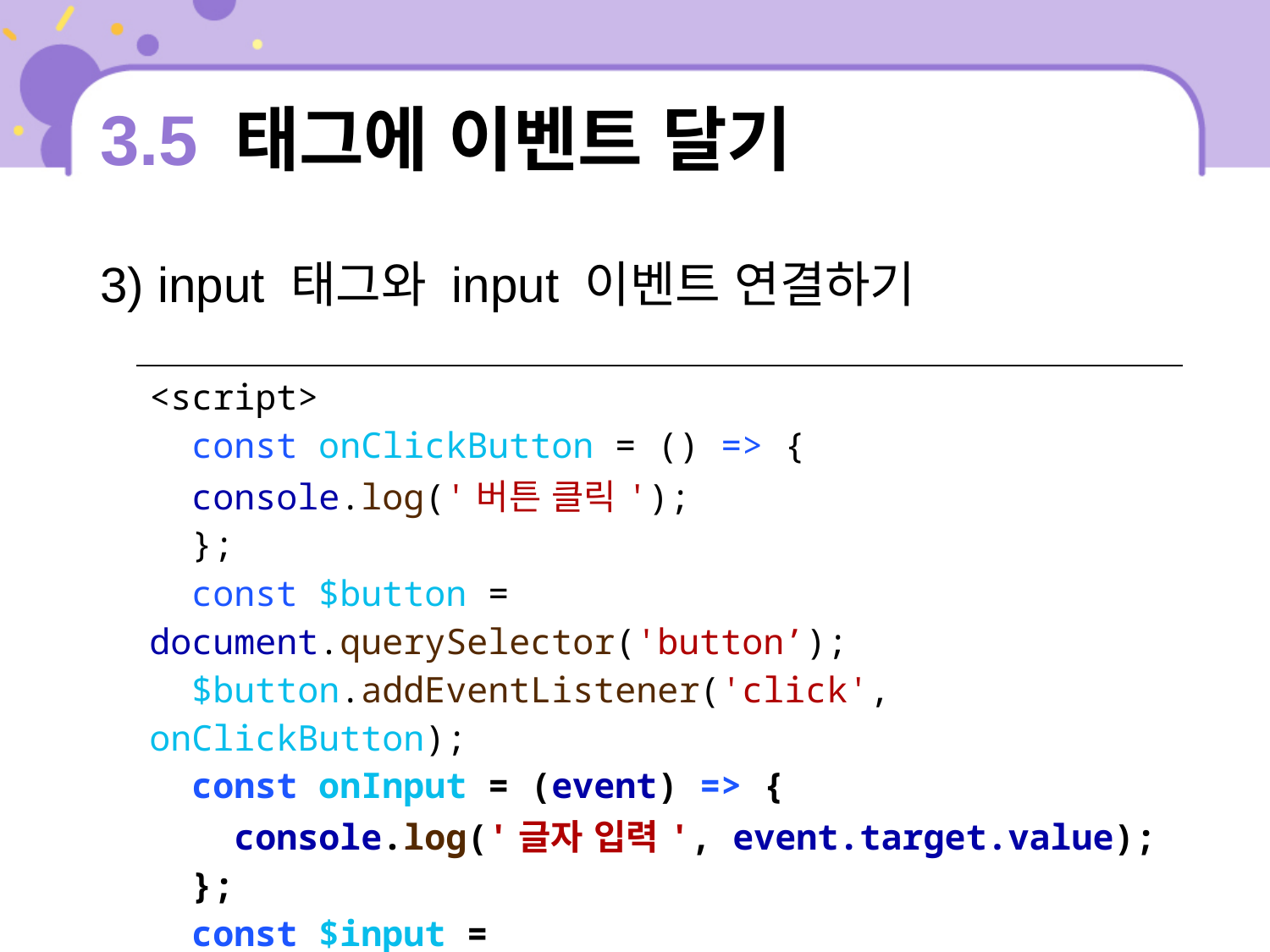

# 3.5 태그에 이벤트 달기
3) input 태그와 input 이벤트 연결하기

| <script> const onClickButton = () => { console.log('버튼 클릭'); }; const $button = document.querySelector('button’); $button.addEventListener('click', onClickButton); const onInput = (event) => { console.log('글자 입력', event.target.value); }; const $input = document.querySelector('input'); $input.addEventListener('input', onInput); </script> |
| --- |